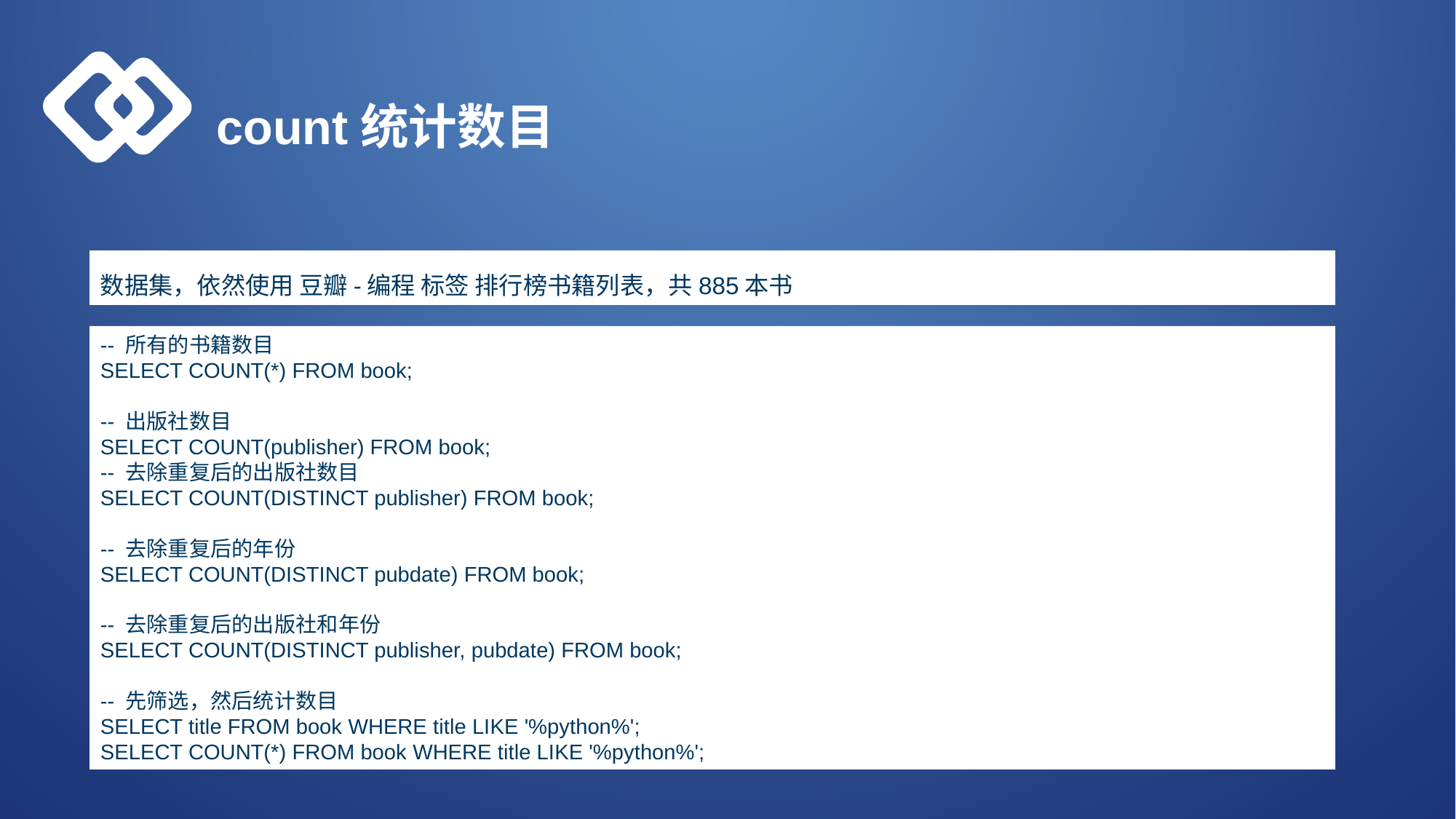

count统计数目

数据集，依然使用 豆瓣-编程 标签 排行榜书籍列表，共885本书
-- 所有的书籍数目
SELECT COUNT(*) FROM book;

-- 出版社数目
SELECT COUNT(publisher) FROM book;
-- 去除重复后的出版社数目
SELECT COUNT(DISTINCT publisher) FROM book;

-- 去除重复后的年份
SELECT COUNT(DISTINCT pubdate) FROM book;

-- 去除重复后的出版社和年份
SELECT COUNT(DISTINCT publisher, pubdate) FROM book;

-- 先筛选，然后统计数目
SELECT title FROM book WHERE title LIKE '%python%';
SELECT COUNT(*) FROM book WHERE title LIKE '%python%';